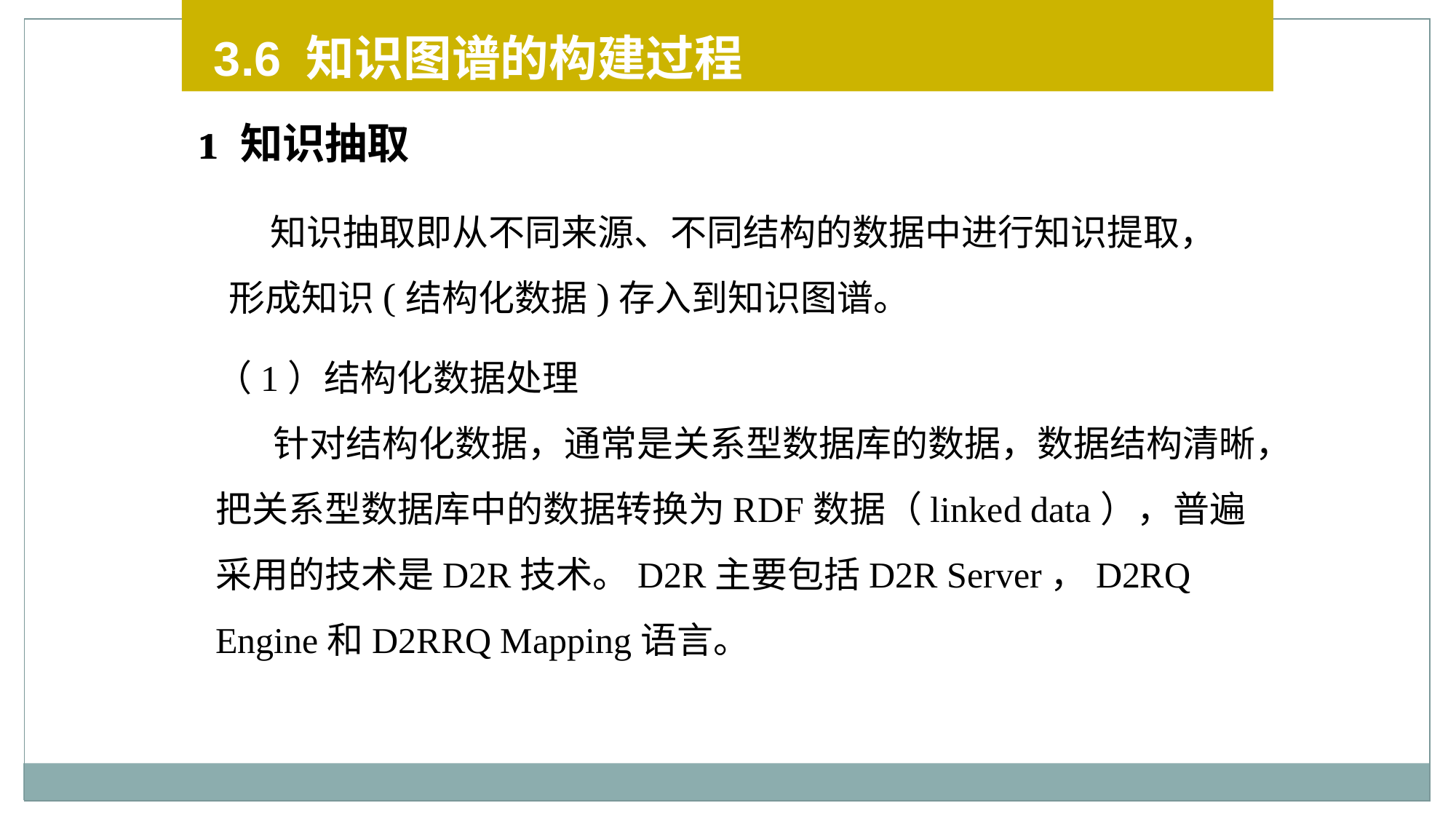

3.6 知识图谱的构建过程
1 知识抽取
    知识抽取即从不同来源、不同结构的数据中进行知识提取，形成知识(结构化数据)存入到知识图谱。
（1）结构化数据处理
      针对结构化数据，通常是关系型数据库的数据，数据结构清晰，把关系型数据库中的数据转换为RDF数据（linked data），普遍采用的技术是D2R技术。D2R主要包括D2R Server，D2RQ Engine和D2RRQ Mapping语言。